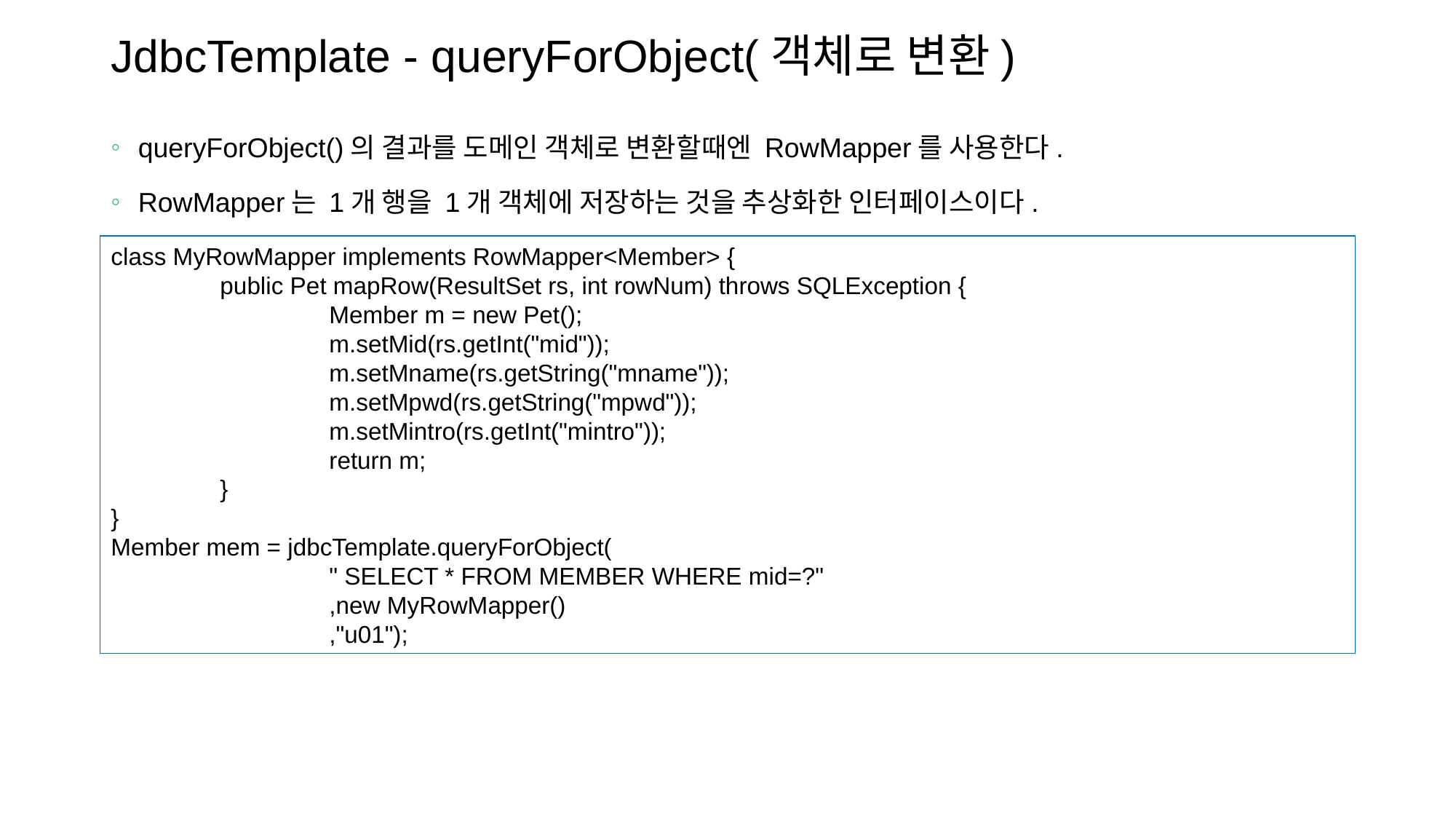

# JdbcTemplate - queryForObject(객체로 변환)
queryForObject()의 결과를 도메인 객체로 변환할때엔 RowMapper를 사용한다.
RowMapper는 1개 행을 1개 객체에 저장하는 것을 추상화한 인터페이스이다.
class MyRowMapper implements RowMapper<Member> {
	public Pet mapRow(ResultSet rs, int rowNum) throws SQLException {
		Member m = new Pet();
		m.setMid(rs.getInt("mid"));
		m.setMname(rs.getString("mname"));
		m.setMpwd(rs.getString("mpwd"));
		m.setMintro(rs.getInt("mintro"));
		return m;
	}
}
Member mem = jdbcTemplate.queryForObject(
		" SELECT * FROM MEMBER WHERE mid=?"
		,new MyRowMapper()
		,"u01");